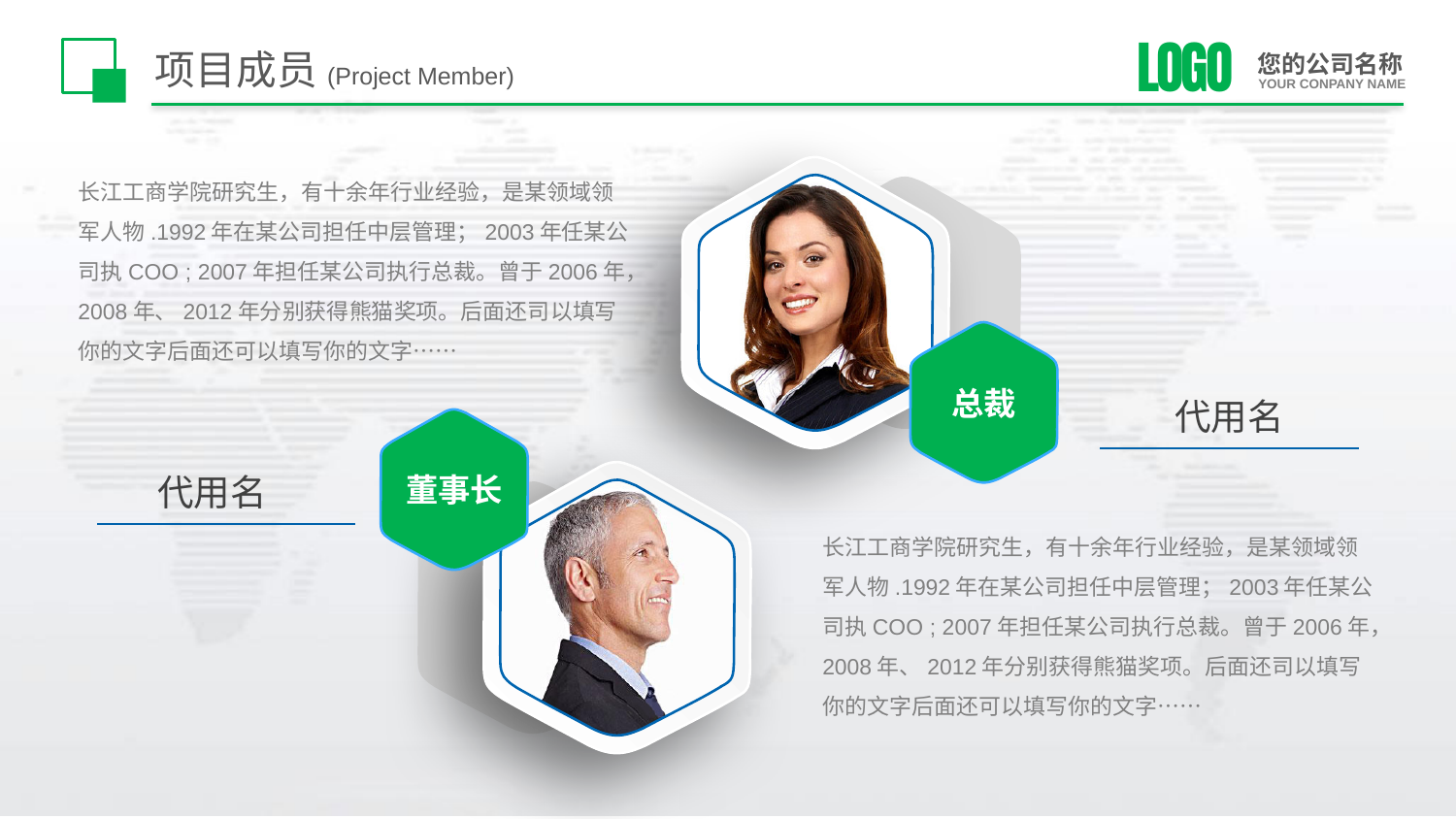

# 项目成员(Project Member)

长江工商学院研究生，有十余年行业经验，是某领域领军人物.1992年在某公司担任中层管理；2003年任某公司执COO ; 2007年担任某公司执行总裁。曾于2006年，2008年、2012年分别获得熊猫奖项。后面还司以填写你的文字后面还可以填写你的文字……

总裁
代用名
董事长
代用名

长江工商学院研究生，有十余年行业经验，是某领域领军人物.1992年在某公司担任中层管理；2003年任某公司执COO ; 2007年担任某公司执行总裁。曾于2006年，2008年、2012年分别获得熊猫奖项。后面还司以填写你的文字后面还可以填写你的文字……